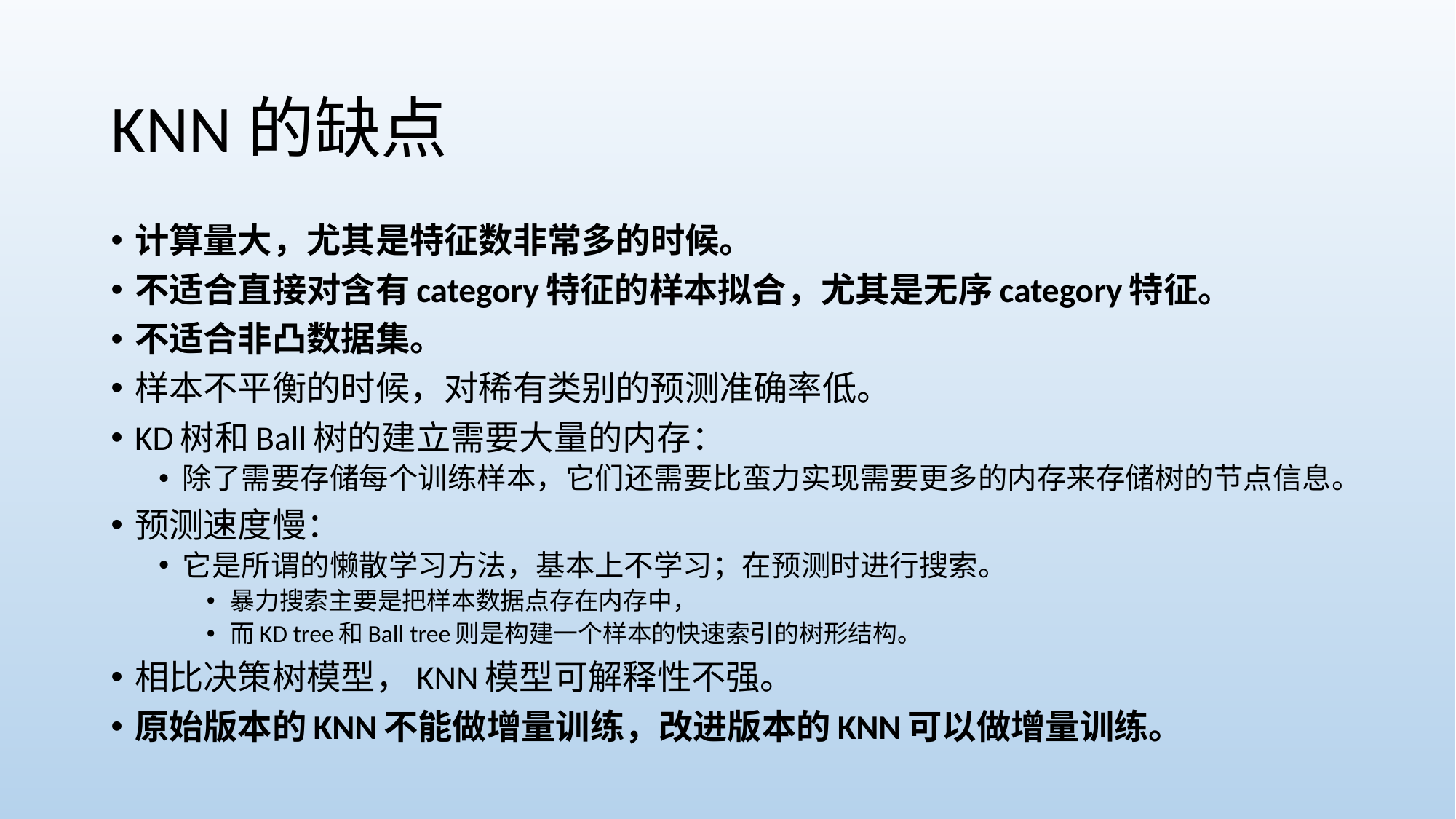

# KNN的缺点
计算量大，尤其是特征数非常多的时候。
不适合直接对含有category特征的样本拟合，尤其是无序category特征。
不适合非凸数据集。
样本不平衡的时候，对稀有类别的预测准确率低。
KD树和Ball树的建立需要大量的内存：
除了需要存储每个训练样本，它们还需要比蛮力实现需要更多的内存来存储树的节点信息。
预测速度慢：
它是所谓的懒散学习方法，基本上不学习；在预测时进行搜索。
暴力搜索主要是把样本数据点存在内存中，
而KD tree和Ball tree则是构建一个样本的快速索引的树形结构。
相比决策树模型，KNN模型可解释性不强。
原始版本的KNN不能做增量训练，改进版本的KNN可以做增量训练。